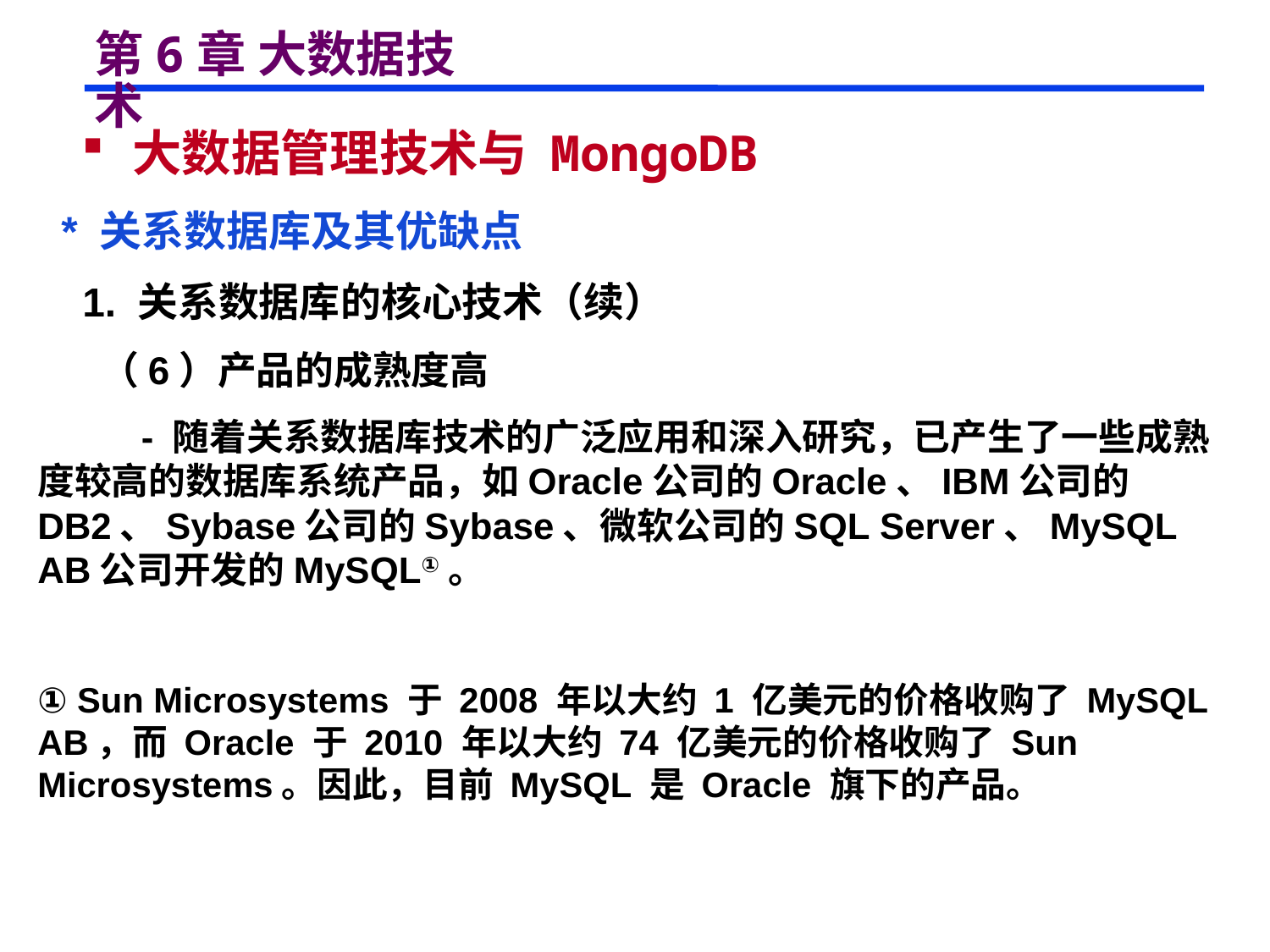

# 第6章 大数据技术
 大数据管理技术与 MongoDB
  * 关系数据库及其优缺点
    1. 关系数据库的核心技术（续）
      （6）产品的成熟度高
          - 随着关系数据库技术的广泛应用和深入研究，已产生了一些成熟度较高的数据库系统产品，如Oracle公司的Oracle、IBM公司的DB2、Sybase公司的Sybase、微软公司的SQL Server、MySQL AB公司开发的MySQL①。

① Sun Microsystems 于 2008 年以大约 1 亿美元的价格收购了 MySQL AB，而 Oracle 于 2010 年以大约 74 亿美元的价格收购了 Sun Microsystems。因此，目前 MySQL 是 Oracle 旗下的产品。